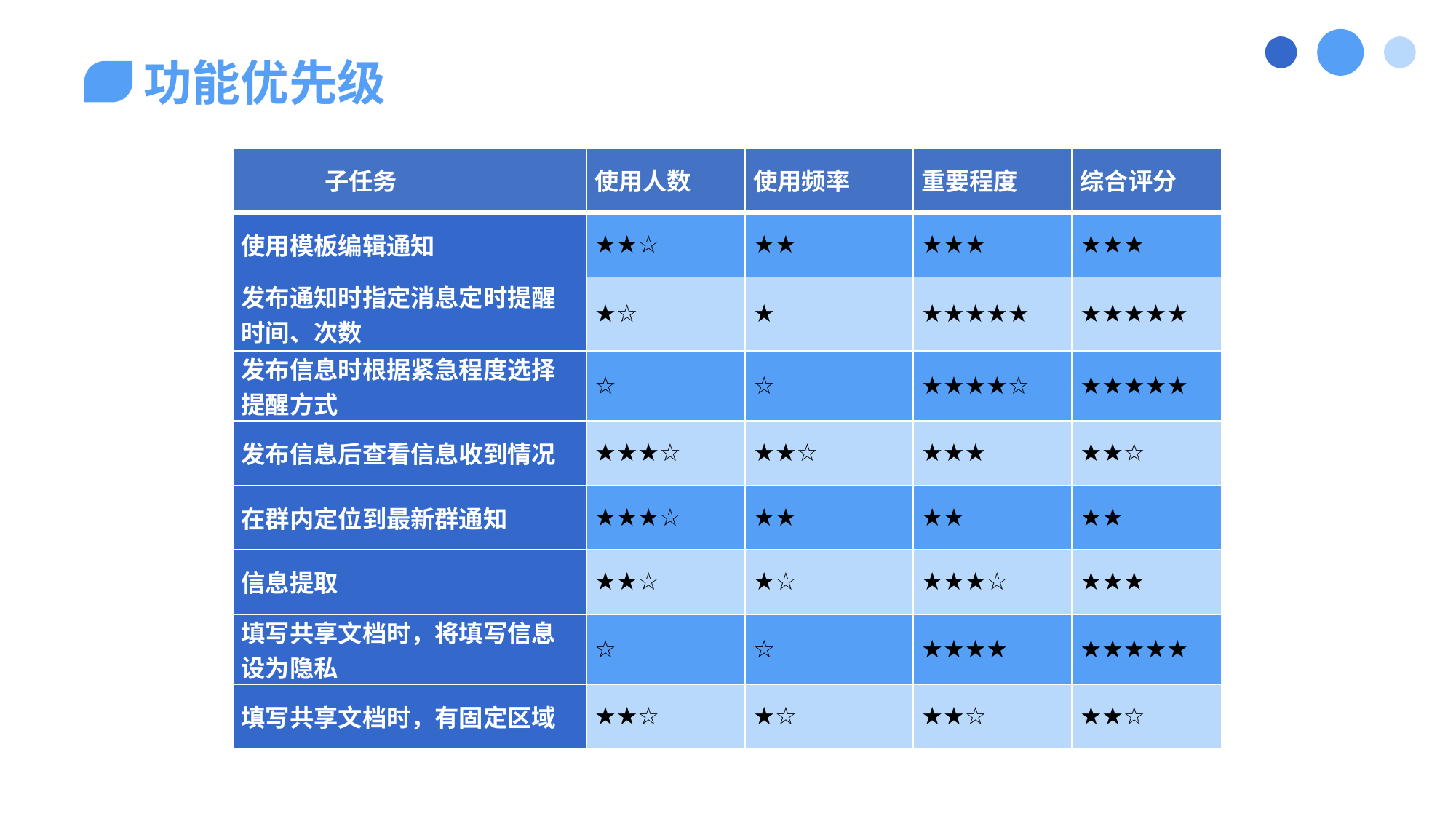

功能优先级

| 子任务 | 使用人数 | 使用频率 | 重要程度 | 综合评分 |
| --- | --- | --- | --- | --- |
| 使用模板编辑通知 | ★★☆ | ★★ | ★★★ | ★★★ |
| 发布通知时指定消息定时提醒时间、次数 | ★☆ | ★ | ★★★★★ | ★★★★★ |
| 发布信息时根据紧急程度选择提醒方式 | ☆ | ☆ | ★★★★☆ | ★★★★★ |
| 发布信息后查看信息收到情况 | ★★★☆ | ★★☆ | ★★★ | ★★☆ |
| 在群内定位到最新群通知 | ★★★☆ | ★★ | ★★ | ★★ |
| 信息提取 | ★★☆ | ★☆ | ★★★☆ | ★★★ |
| 填写共享文档时，将填写信息设为隐私 | ☆ | ☆ | ★★★★ | ★★★★★ |
| 填写共享文档时，有固定区域 | ★★☆ | ★☆ | ★★☆ | ★★☆ |